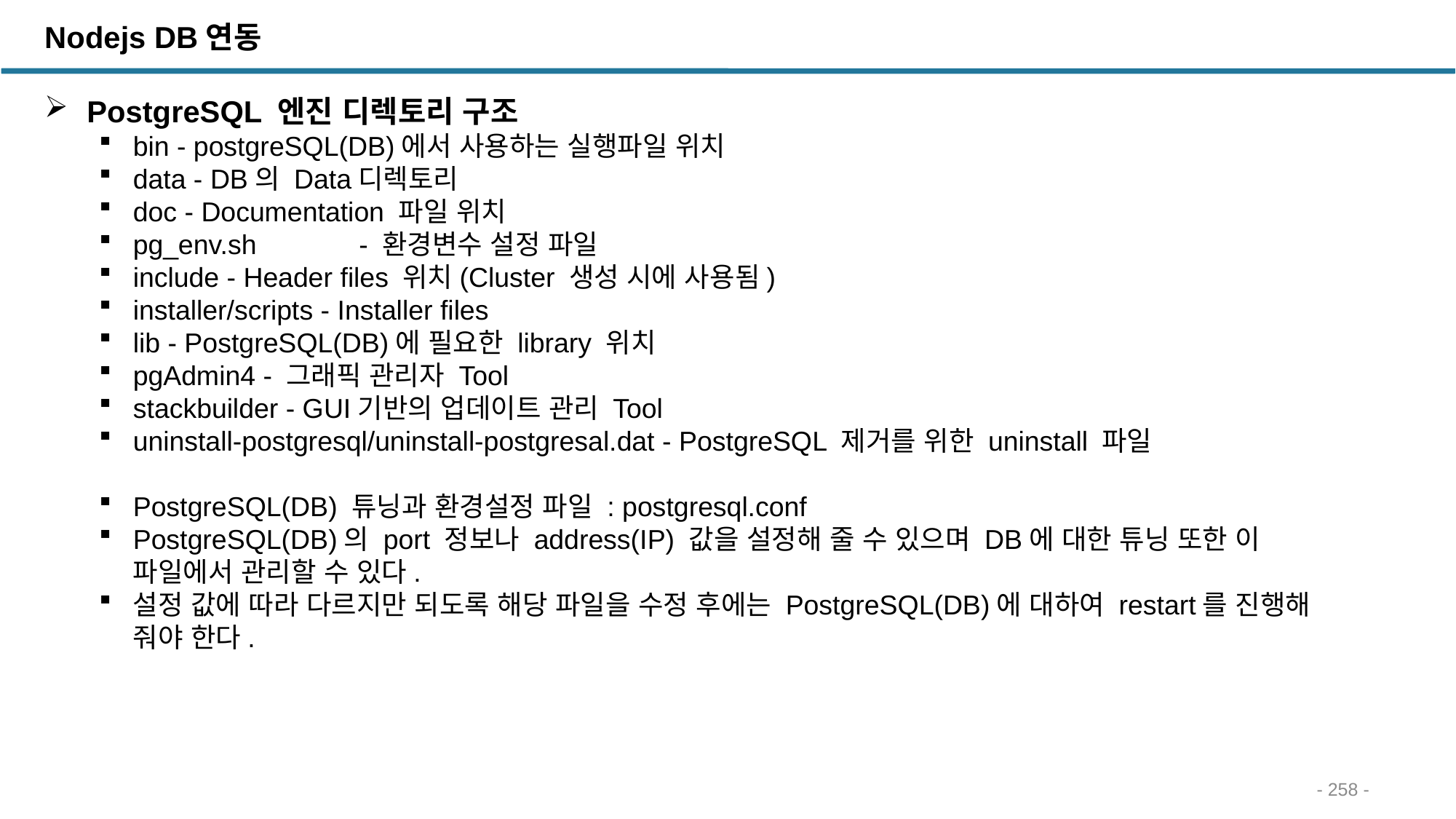

Nodejs DB연동

 PostgreSQL 엔진 디렉토리 구조
bin - postgreSQL(DB)에서 사용하는 실행파일 위치
data - DB의 Data디렉토리
doc - Documentation 파일 위치
pg_env.sh	 - 환경변수 설정 파일
include - Header files 위치(Cluster 생성 시에 사용됨)
installer/scripts - Installer files
lib - PostgreSQL(DB)에 필요한 library 위치
pgAdmin4 - 그래픽 관리자 Tool
stackbuilder - GUI기반의 업데이트 관리 Tool
uninstall-postgresql/uninstall-postgresal.dat - PostgreSQL 제거를 위한 uninstall 파일

PostgreSQL(DB) 튜닝과 환경설정 파일 : postgresql.conf
PostgreSQL(DB)의 port 정보나 address(IP) 값을 설정해 줄 수 있으며 DB에 대한 튜닝 또한 이 파일에서 관리할 수 있다.
설정 값에 따라 다르지만 되도록 해당 파일을 수정 후에는 PostgreSQL(DB)에 대하여 restart를 진행해 줘야 한다.
- 258 -